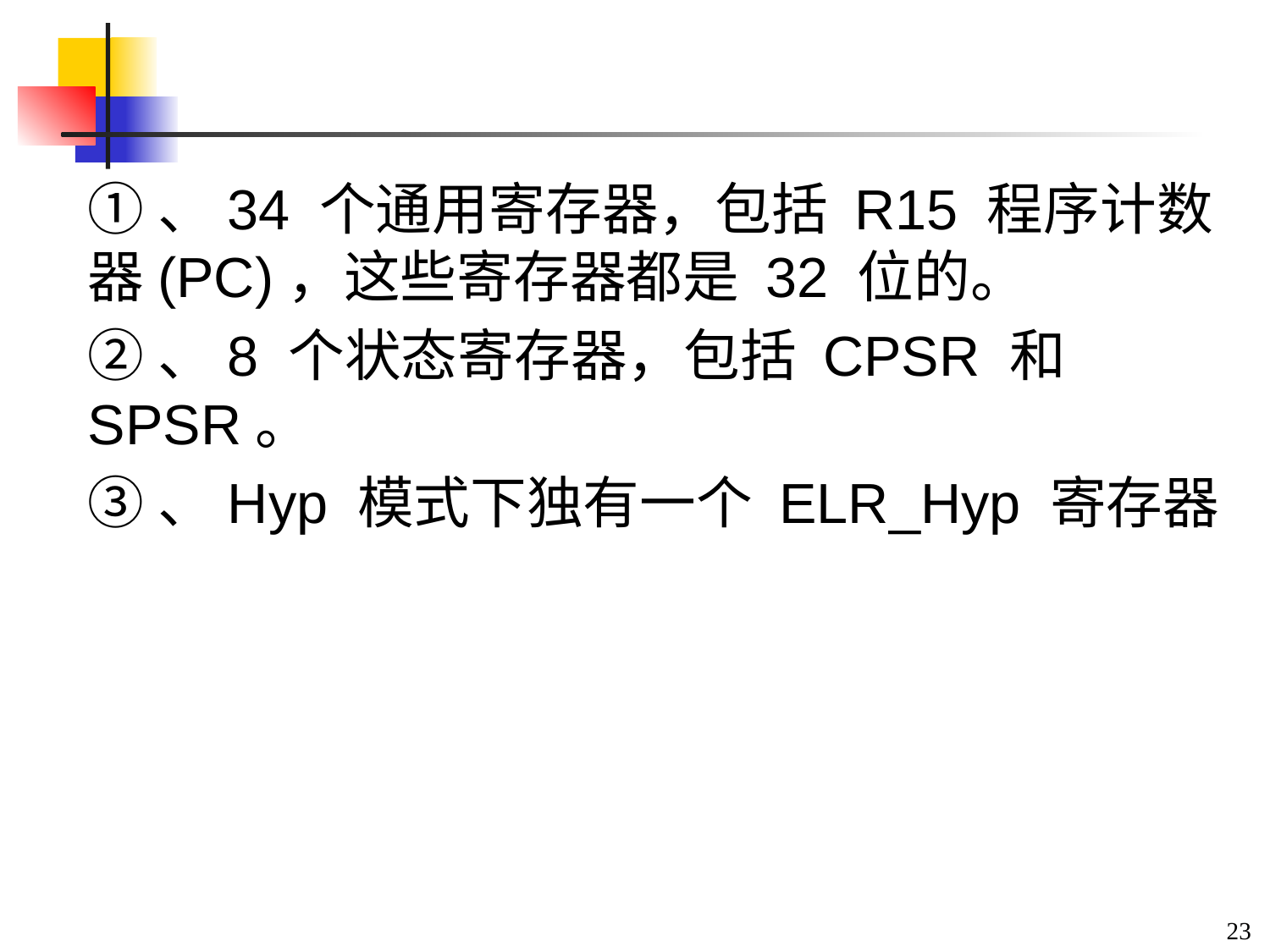

#
①、34 个通用寄存器，包括 R15 程序计数器(PC)，这些寄存器都是 32 位的。
②、8 个状态寄存器，包括 CPSR 和 SPSR。
③、Hyp 模式下独有一个 ELR_Hyp 寄存器